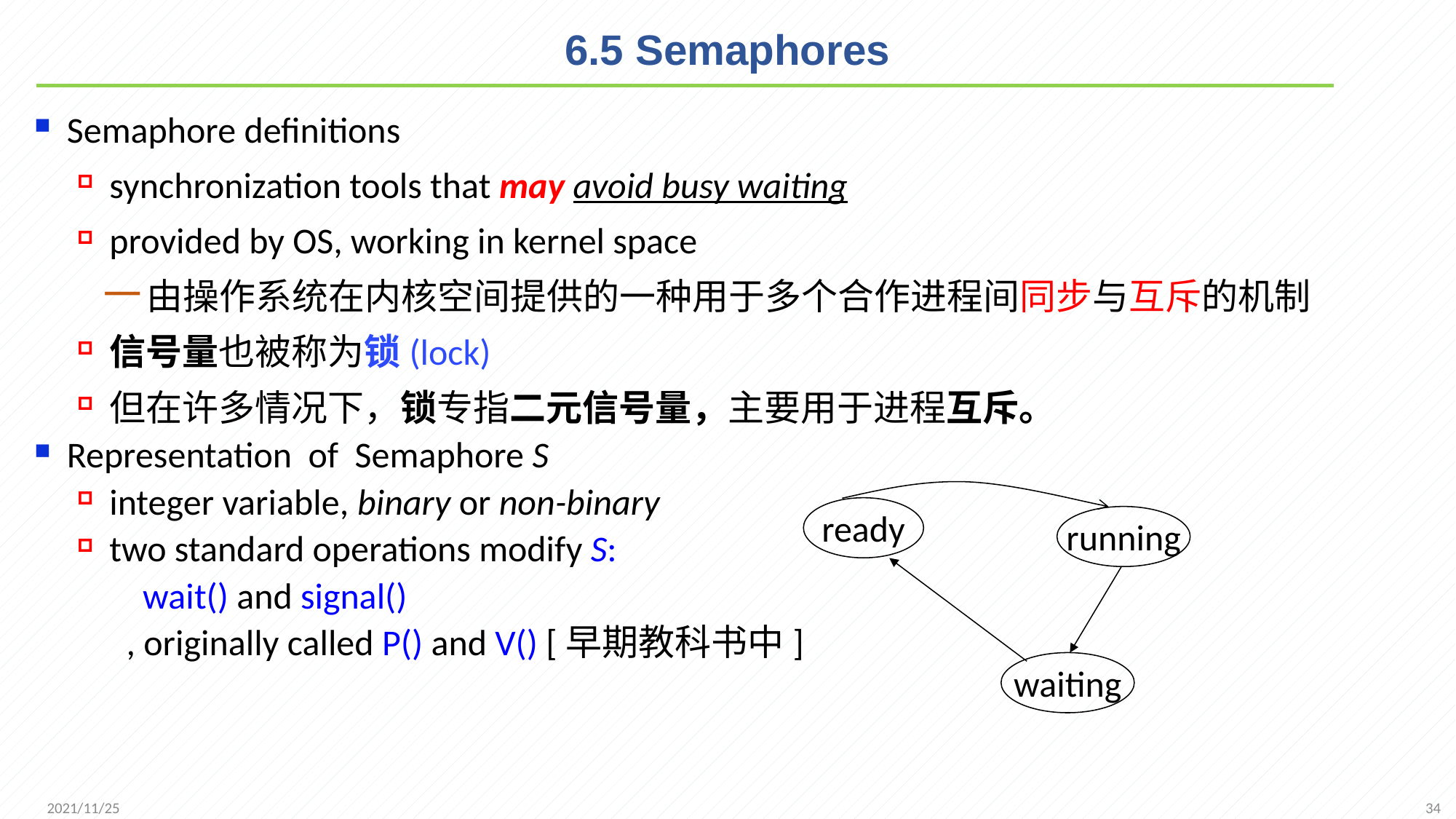

# 6.5 Semaphores
Semaphore definitions
synchronization tools that may avoid busy waiting
provided by OS, working in kernel space
由操作系统在内核空间提供的一种用于多个合作进程间同步与互斥的机制
信号量也被称为锁(lock)
但在许多情况下，锁专指二元信号量，主要用于进程互斥。
Representation  of  Semaphore S
integer variable, binary or non-binary
two standard operations modify S:
        wait() and signal()
      , originally called P() and V() [早期教科书中]

ready
running

waiting
34
2021/11/25